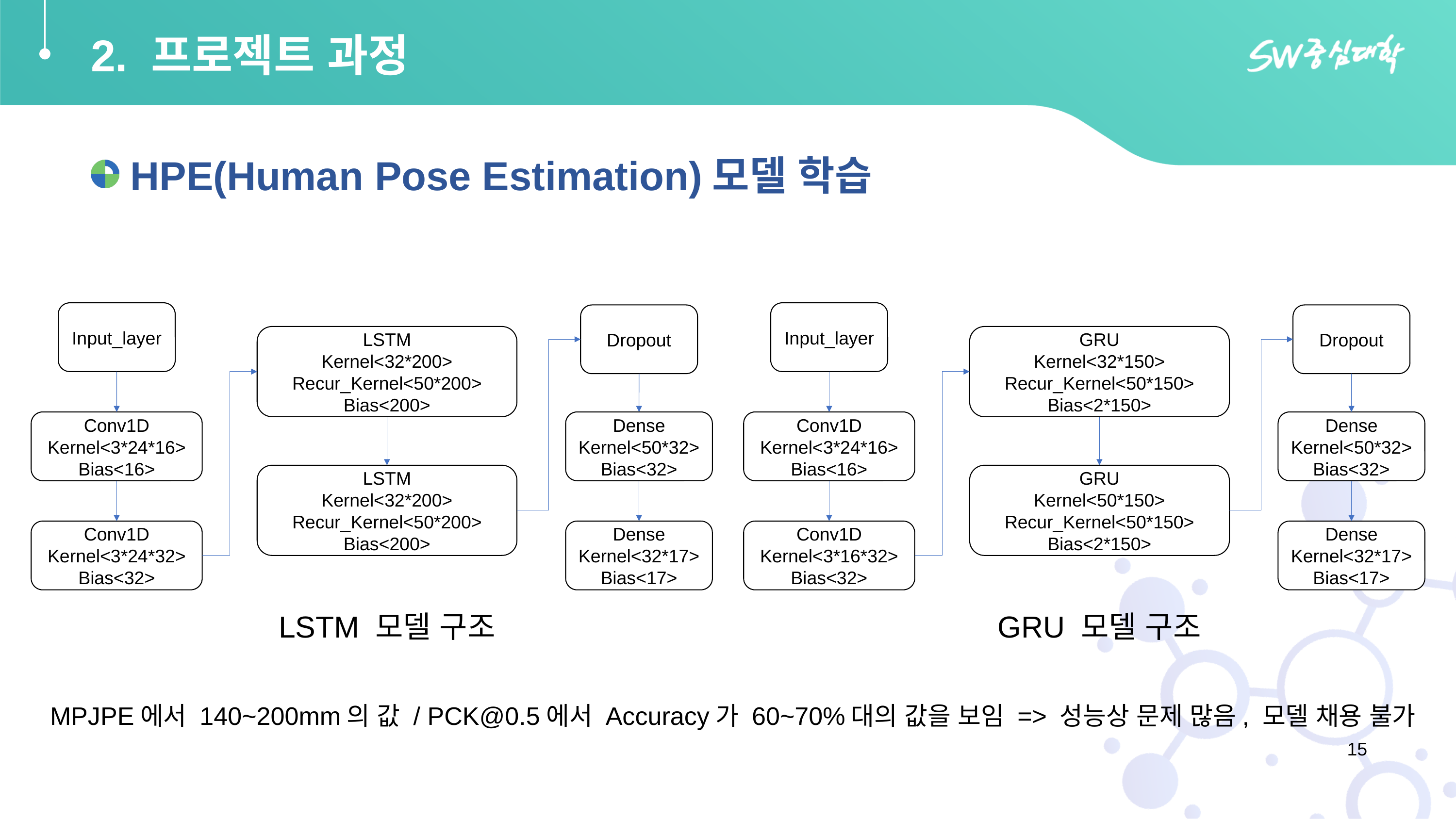

# 2. 프로젝트 과정
 HPE(Human Pose Estimation)모델 학습
Input_layer
Dropout
LSTM
Kernel<32*200>
Recur_Kernel<50*200>
Bias<200>
Conv1D
Kernel<3*24*16>
Bias<16>
Dense
Kernel<50*32>
Bias<32>
LSTM
Kernel<32*200>
Recur_Kernel<50*200>
Bias<200>
Conv1D
Kernel<3*24*32>
Bias<32>
Dense
Kernel<32*17>
Bias<17>
Input_layer
Dropout
GRU
Kernel<32*150>
Recur_Kernel<50*150>
Bias<2*150>
Conv1D
Kernel<3*24*16>
Bias<16>
Dense
Kernel<50*32>
Bias<32>
GRU
Kernel<50*150>
Recur_Kernel<50*150>
Bias<2*150>
Conv1D
Kernel<3*16*32>
Bias<32>
Dense
Kernel<32*17>
Bias<17>
LSTM 모델 구조
GRU 모델 구조
MPJPE에서 140~200mm의 값 / PCK@0.5에서 Accuracy가 60~70%대의 값을 보임 => 성능상 문제 많음, 모델 채용 불가